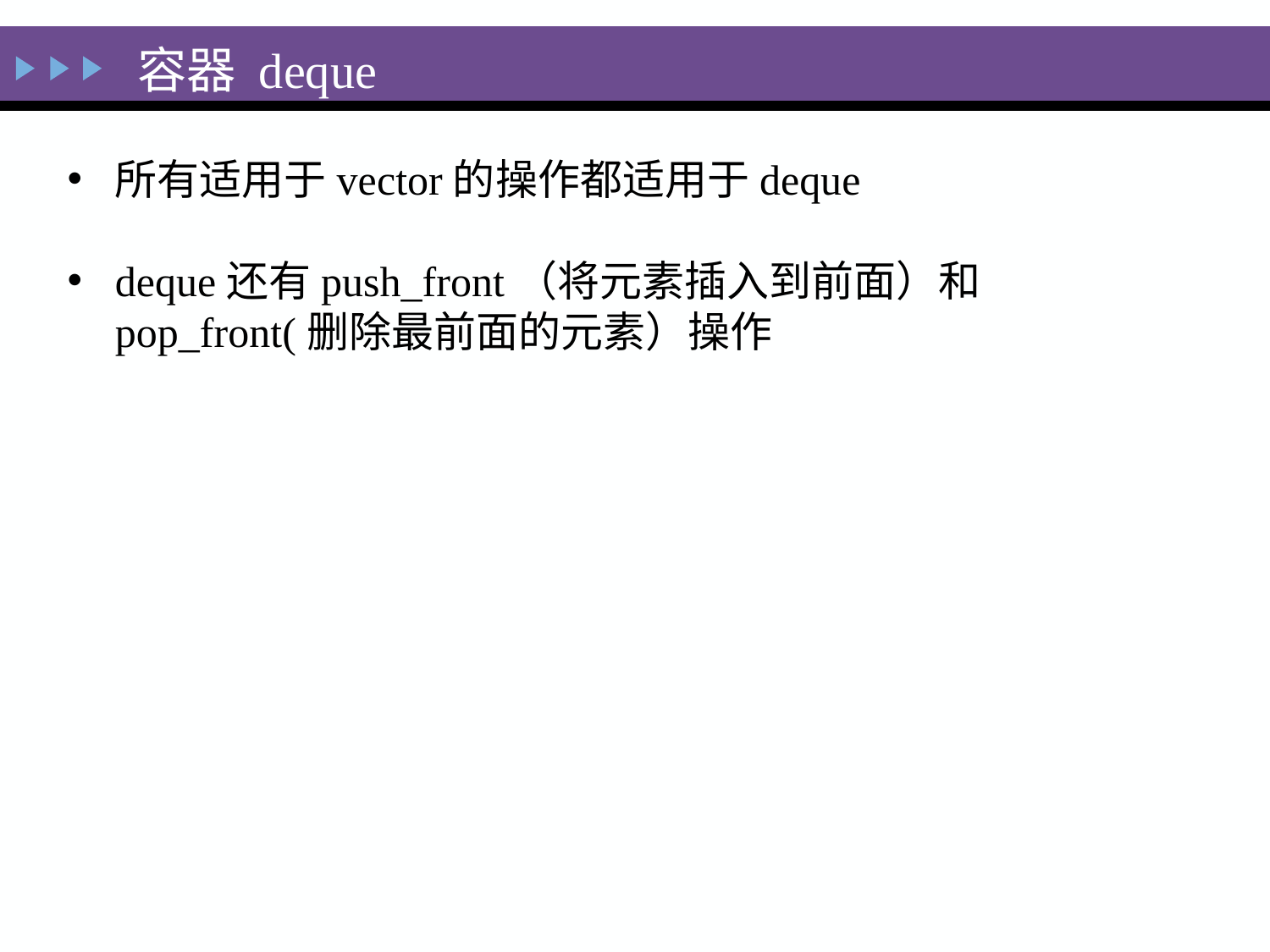

容器 deque
所有适用于vector的操作都适用于deque

deque还有push_front（将元素插入到前面）和pop_front(删除最前面的元素）操作